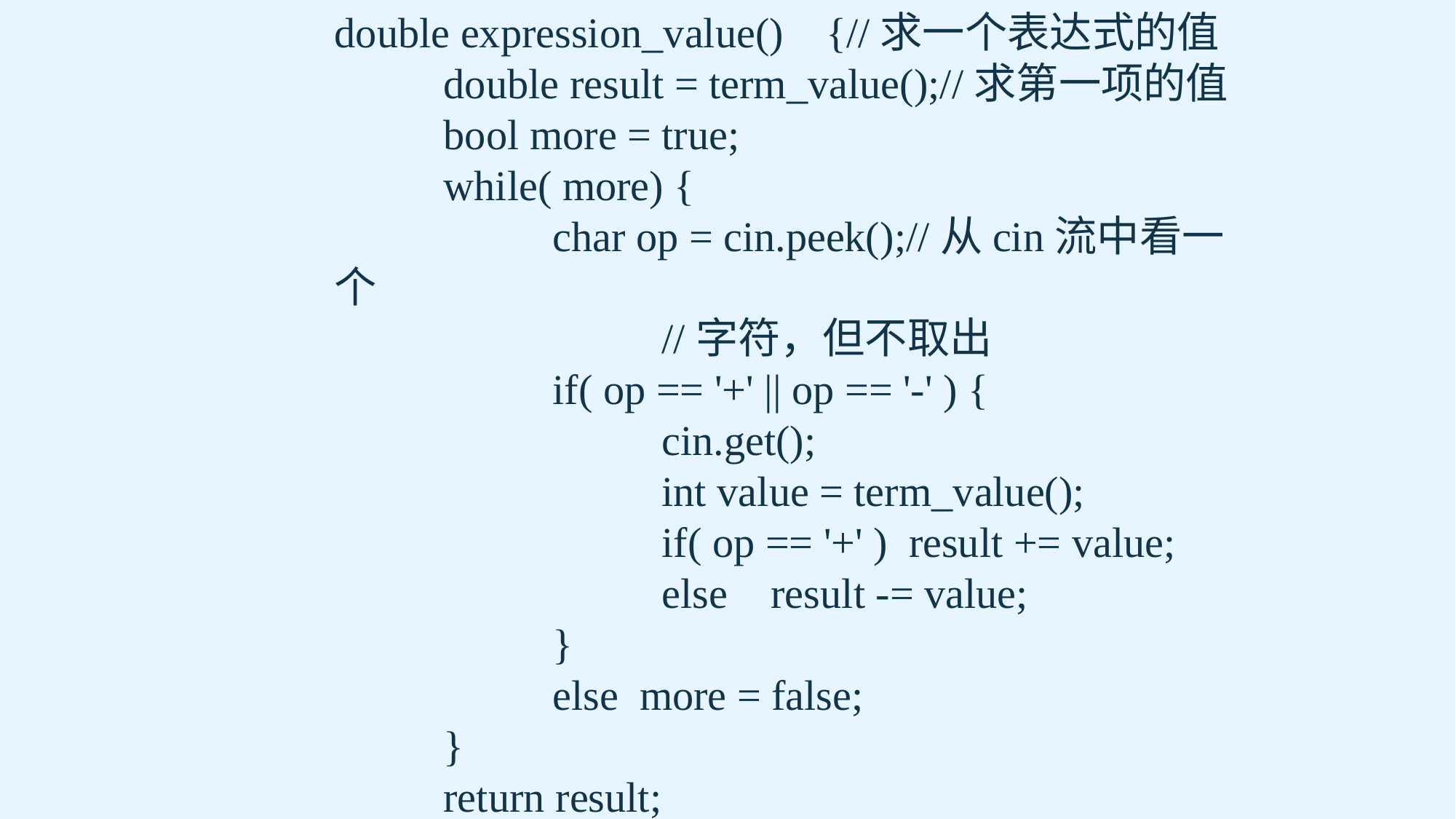

double expression_value()    {//求一个表达式的值
	double result = term_value();//求第一项的值
	bool more = true;
	while( more) {
		char op = cin.peek();//从cin流中看一个
			//字符，但不取出
		if( op == '+' || op == '-' ) {
			cin.get();
			int value = term_value();
			if( op == '+' )  result += value;
			else 	result -= value;
		}
		else  more = false;
	}
	return result;
}